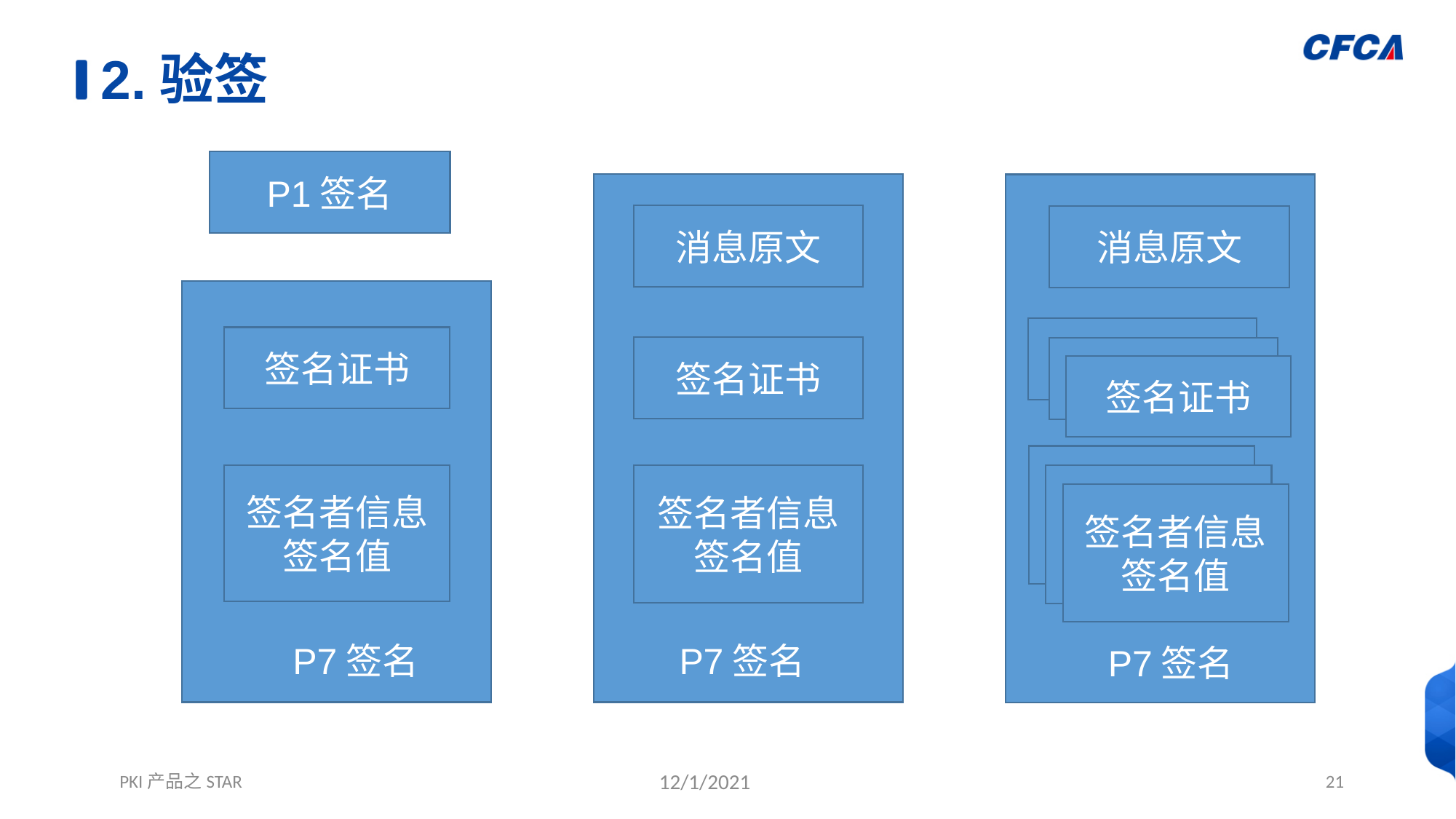

# 2.验签
P1签名

消息原文
消息原文

签名证书
签名证书
签名证书
签名证书
签名证书
签名者信息
签名值
签名者信息
签名值
签名者信息
签名值
签名者信息
签名值
签名者信息
签名值
P7签名
P7签名
P7签名
PKI产品之STAR
12/1/2021
21